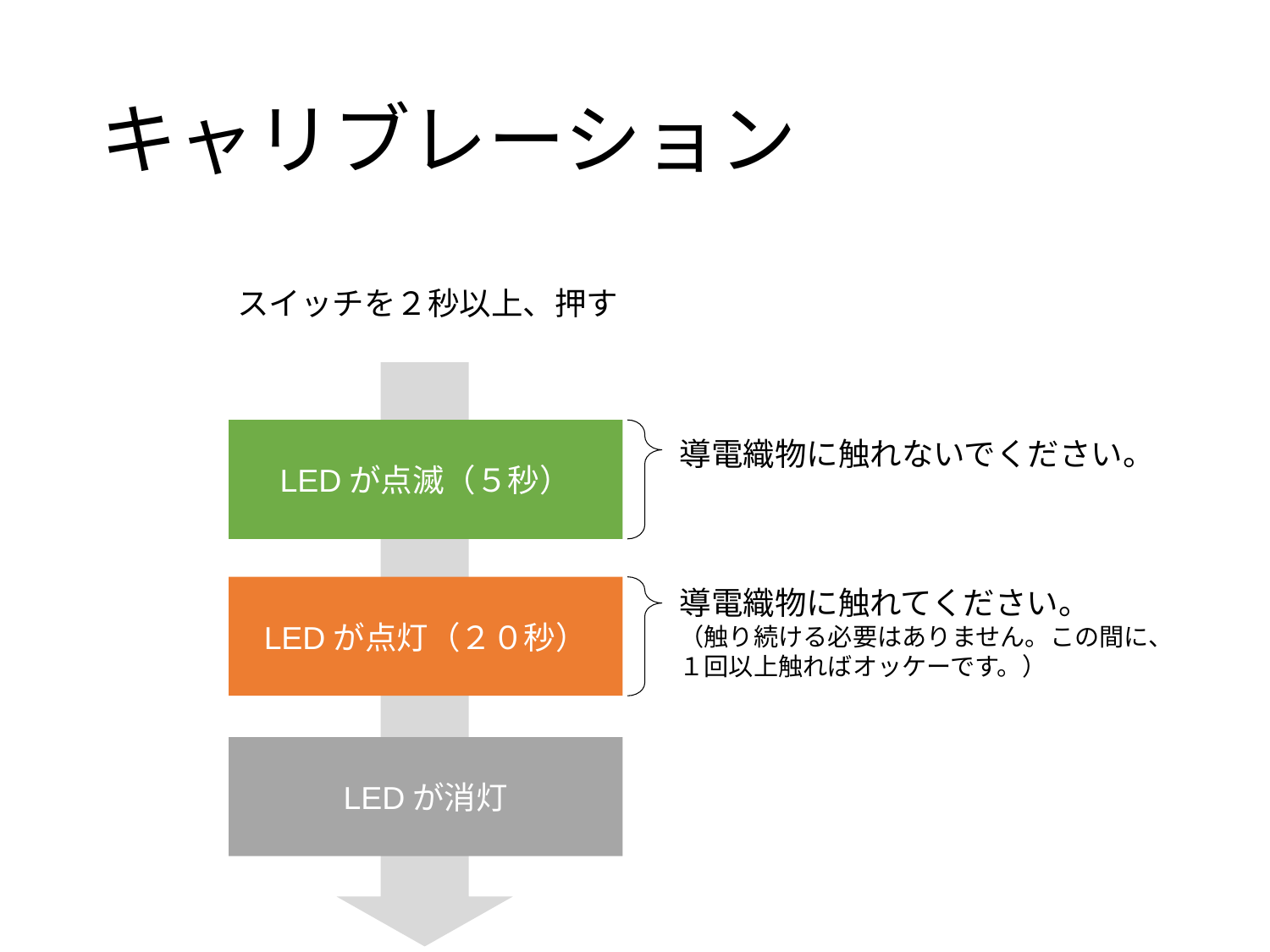

# キャリブレーション
スイッチを２秒以上、押す

LEDが点滅（５秒）
導電織物に触れないでください。
LEDが点灯（２０秒）

導電織物に触れてください。
（触り続ける必要はありません。この間に、１回以上触ればオッケーです。）
LEDが消灯